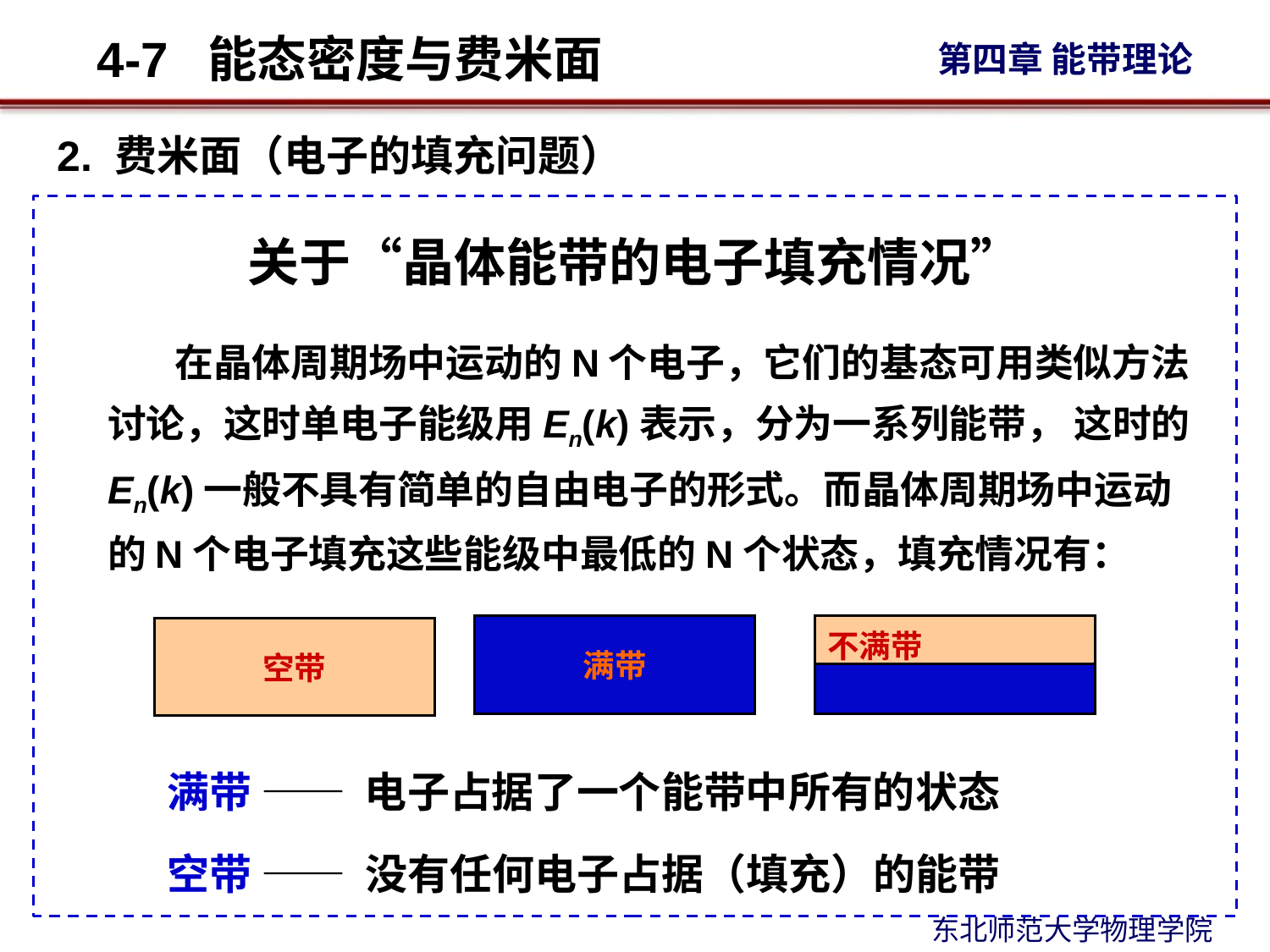

2. 费米面（电子的填充问题）

# 关于“晶体能带的电子填充情况”
      在晶体周期场中运动的N个电子，它们的基态可用类似方法讨论，这时单电子能级用En(k)表示，分为一系列能带， 这时的En(k)一般不具有简单的自由电子的形式。而晶体周期场中运动的N个电子填充这些能级中最低的N个状态，填充情况有：
满带
不满带

空带

满带 ——  电子占据了一个能带中所有的状态
空带 ——  没有任何电子占据（填充）的能带